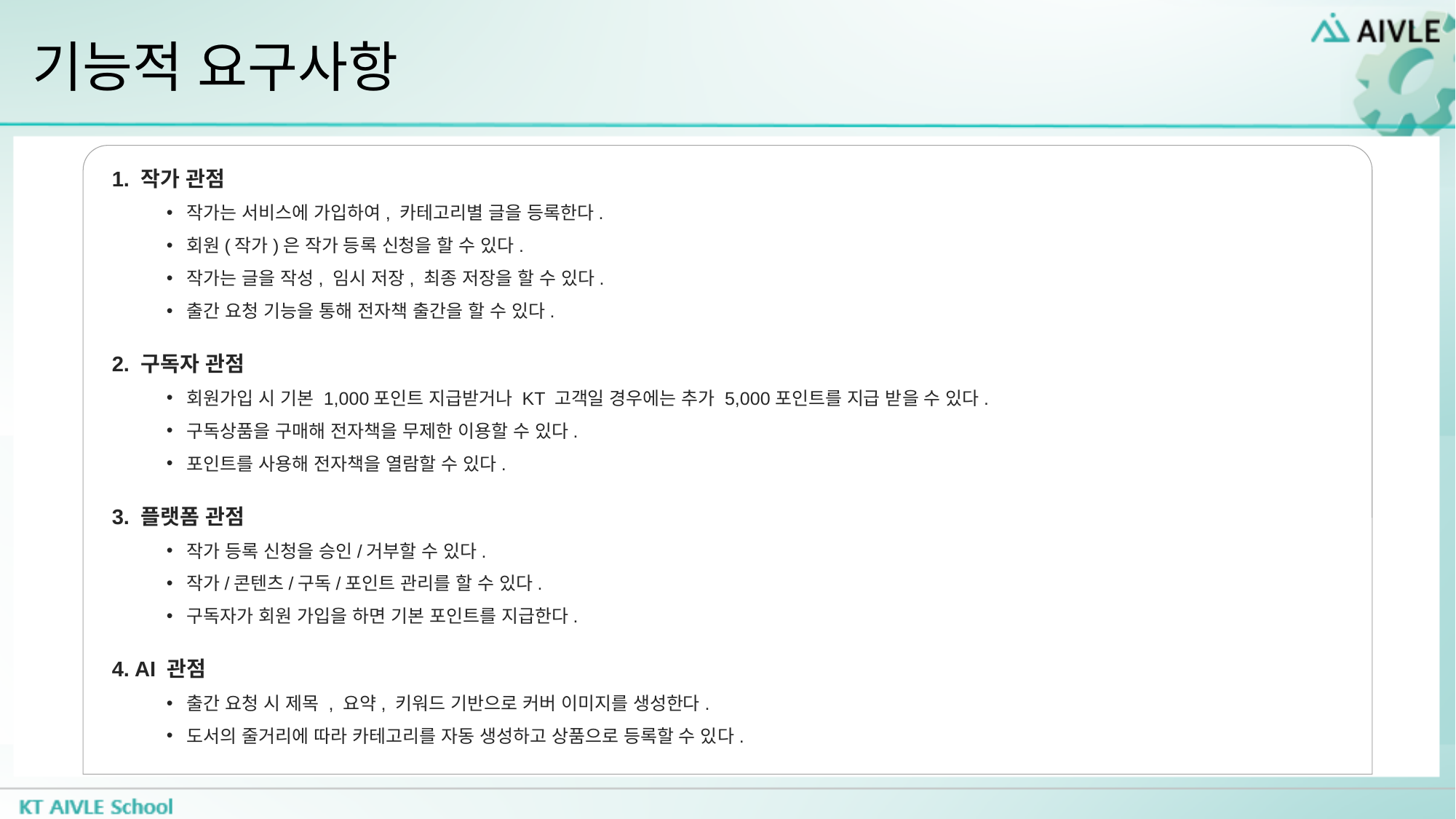

# 기능적 요구사항

1. 작가 관점
작가는 서비스에 가입하여, 카테고리별 글을 등록한다.
회원(작가)은 작가 등록 신청을 할 수 있다.
작가는 글을 작성, 임시 저장, 최종 저장을 할 수 있다.
출간 요청 기능을 통해 전자책 출간을 할 수 있다.

2. 구독자 관점
회원가입 시 기본 1,000포인트 지급받거나 KT 고객일 경우에는 추가 5,000포인트를 지급 받을 수 있다.
구독상품을 구매해 전자책을 무제한 이용할 수 있다.
포인트를 사용해 전자책을 열람할 수 있다.

3. 플랫폼 관점
작가 등록 신청을 승인/거부할 수 있다.
작가/콘텐츠/구독/포인트 관리를 할 수 있다.
구독자가 회원 가입을 하면 기본 포인트를 지급한다.

4. AI 관점
출간 요청 시 제목 , 요약, 키워드 기반으로 커버 이미지를 생성한다.
도서의 줄거리에 따라 카테고리를 자동 생성하고 상품으로 등록할 수 있다.